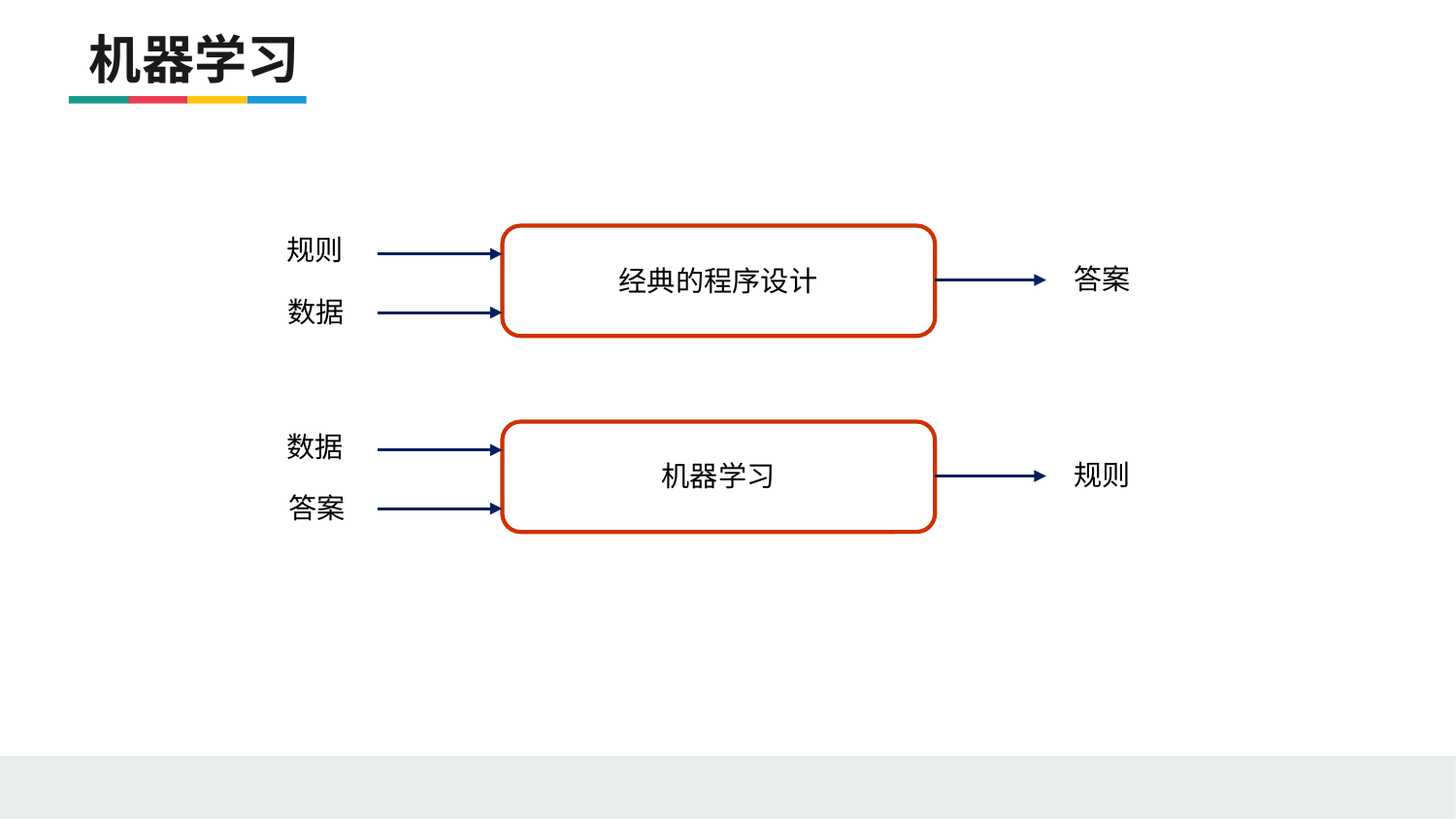

# 机器学习
规则

答案
经典的程序设计
数据
数据

规则
机器学习
答案